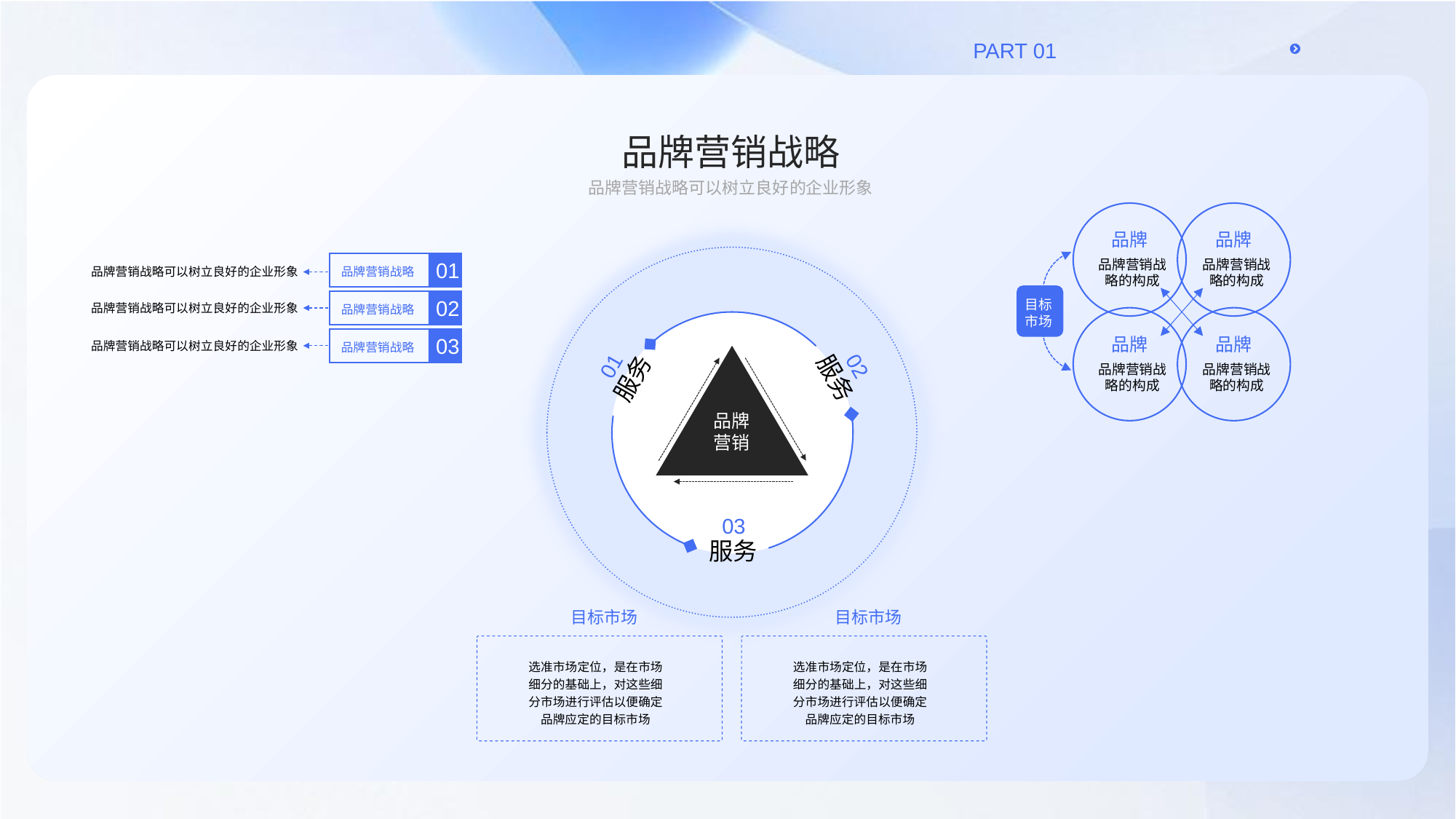

品牌营销战略
品牌营销战略可以树立良好的企业形象

品牌
品牌

品牌营销战略的构成
品牌营销战略的构成
01

品牌营销战略可以树立良好的企业形象
品牌营销战略

02
目标市场

品牌营销战略可以树立良好的企业形象
品牌营销战略

03
品牌
品牌

品牌营销战略可以树立良好的企业形象
品牌营销战略
01
服务
02
服务

品牌营销战略的构成
品牌营销战略的构成
品牌营销
03
服务
 目标市场
 目标市场

选准市场定位，是在市场细分的基础上，对这些细分市场进行评估以便确定品牌应定的目标市场
选准市场定位，是在市场细分的基础上，对这些细分市场进行评估以便确定品牌应定的目标市场